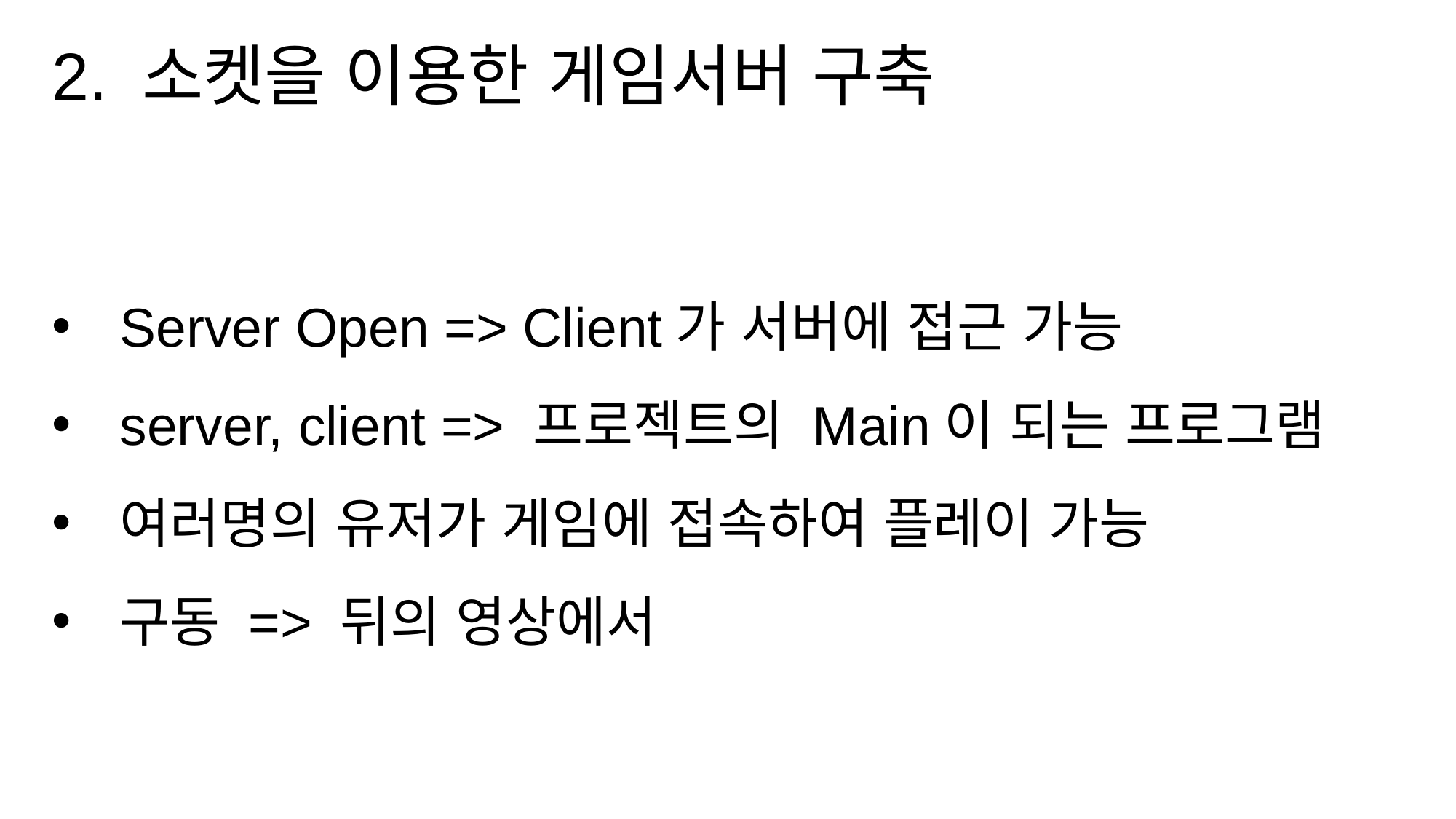

2. 소켓을 이용한 게임서버 구축

Server Open => Client가 서버에 접근 가능
server, client => 프로젝트의 Main이 되는 프로그램
여러명의 유저가 게임에 접속하여 플레이 가능
구동 => 뒤의 영상에서